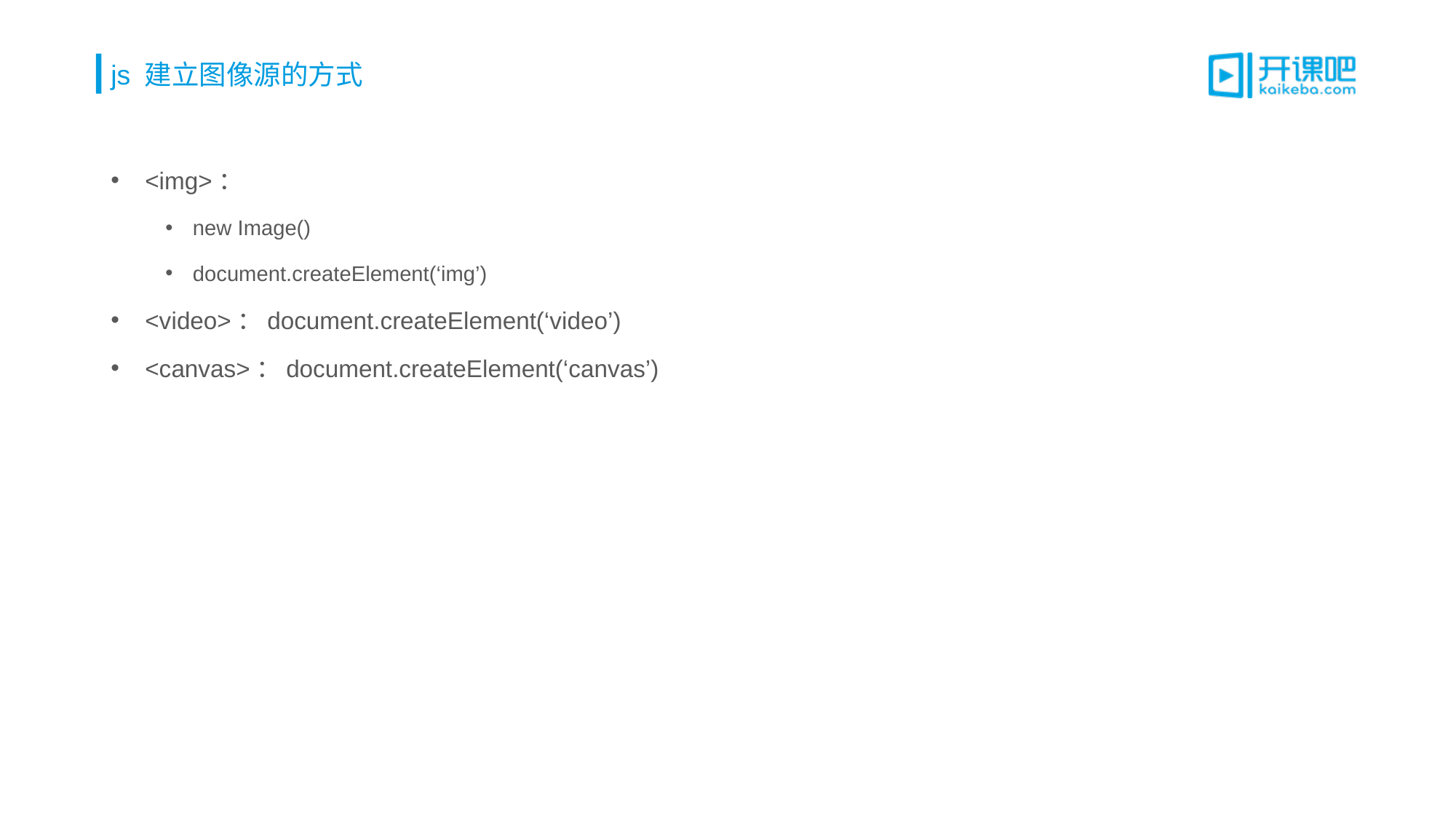

# js 建立图像源的方式
<img>：
new Image()
document.createElement(‘img’)
<video>：document.createElement(‘video’)
<canvas>：document.createElement(‘canvas’)